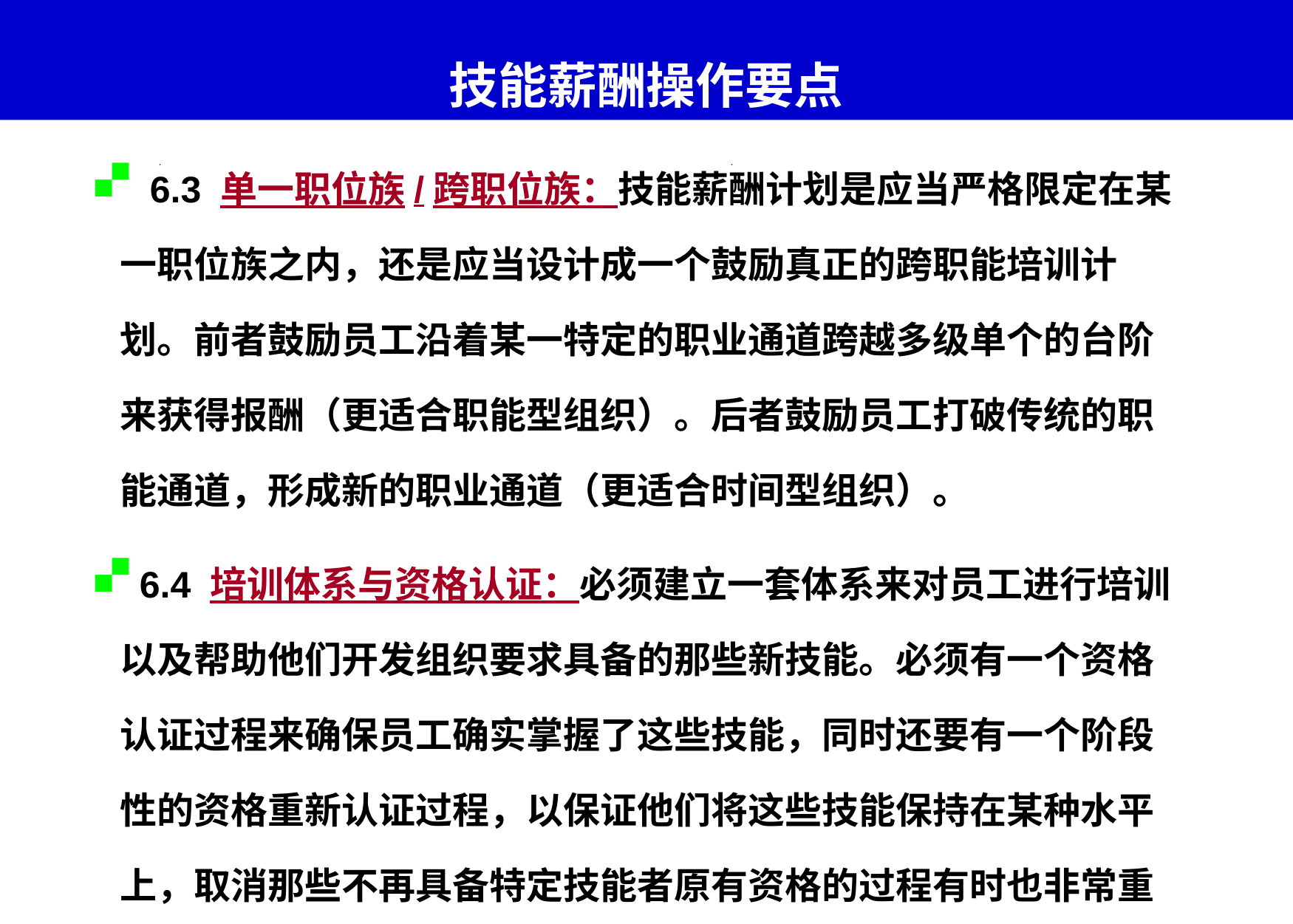

# 技能薪酬操作要点
  6.3 单一职位族/跨职位族：技能薪酬计划是应当严格限定在某一职位族之内，还是应当设计成一个鼓励真正的跨职能培训计划。前者鼓励员工沿着某一特定的职业通道跨越多级单个的台阶来获得报酬（更适合职能型组织）。后者鼓励员工打破传统的职能通道，形成新的职业通道（更适合时间型组织）。
 6.4 培训体系与资格认证：必须建立一套体系来对员工进行培训以及帮助他们开发组织要求具备的那些新技能。必须有一个资格认证过程来确保员工确实掌握了这些技能，同时还要有一个阶段性的资格重新认证过程，以保证他们将这些技能保持在某种水平上，取消那些不再具备特定技能者原有资格的过程有时也非常重要。